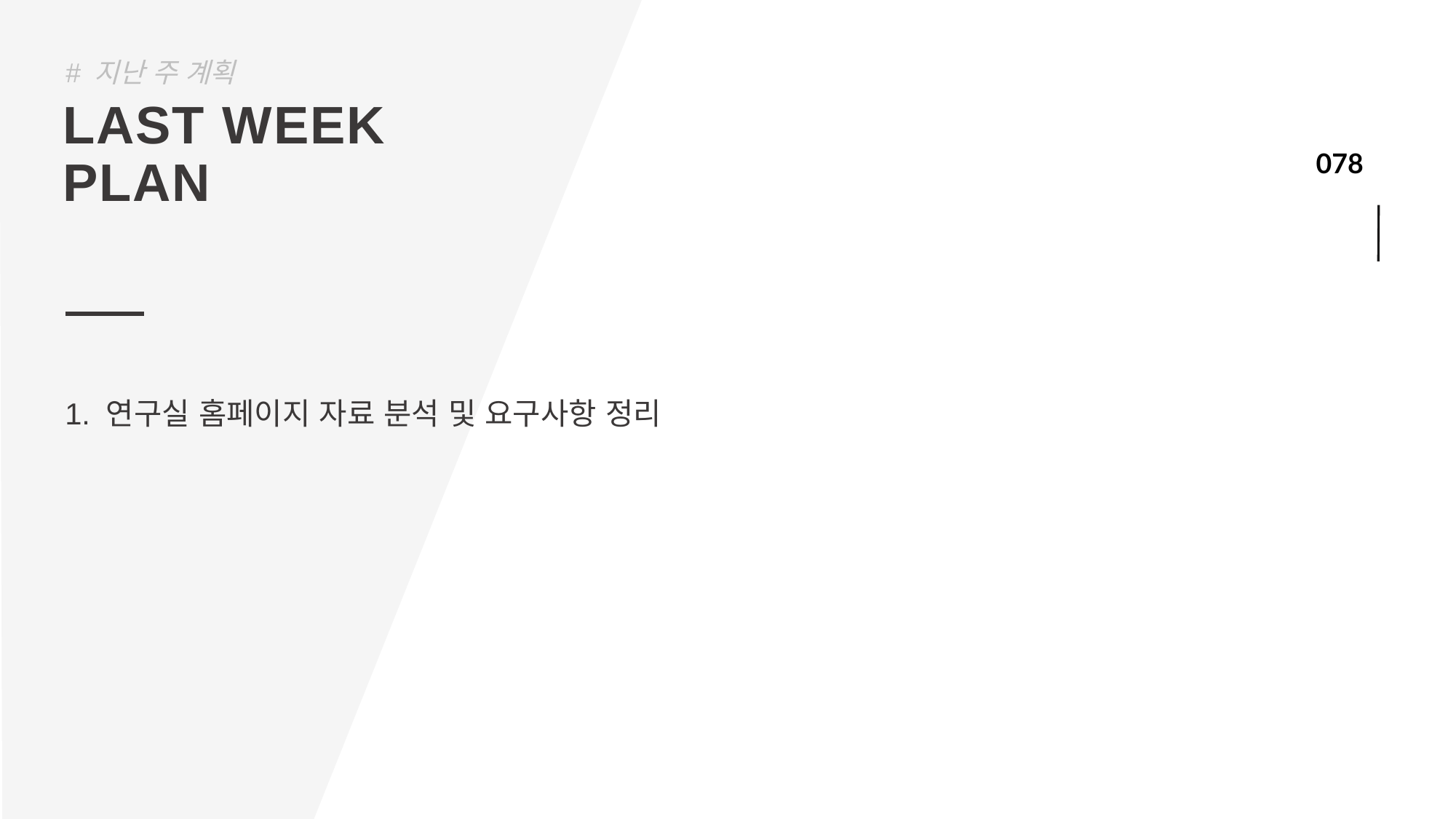

# 지난 주 계획
LAST WEEK
PLAN
연구실 홈페이지 자료 분석 및 요구사항 정리